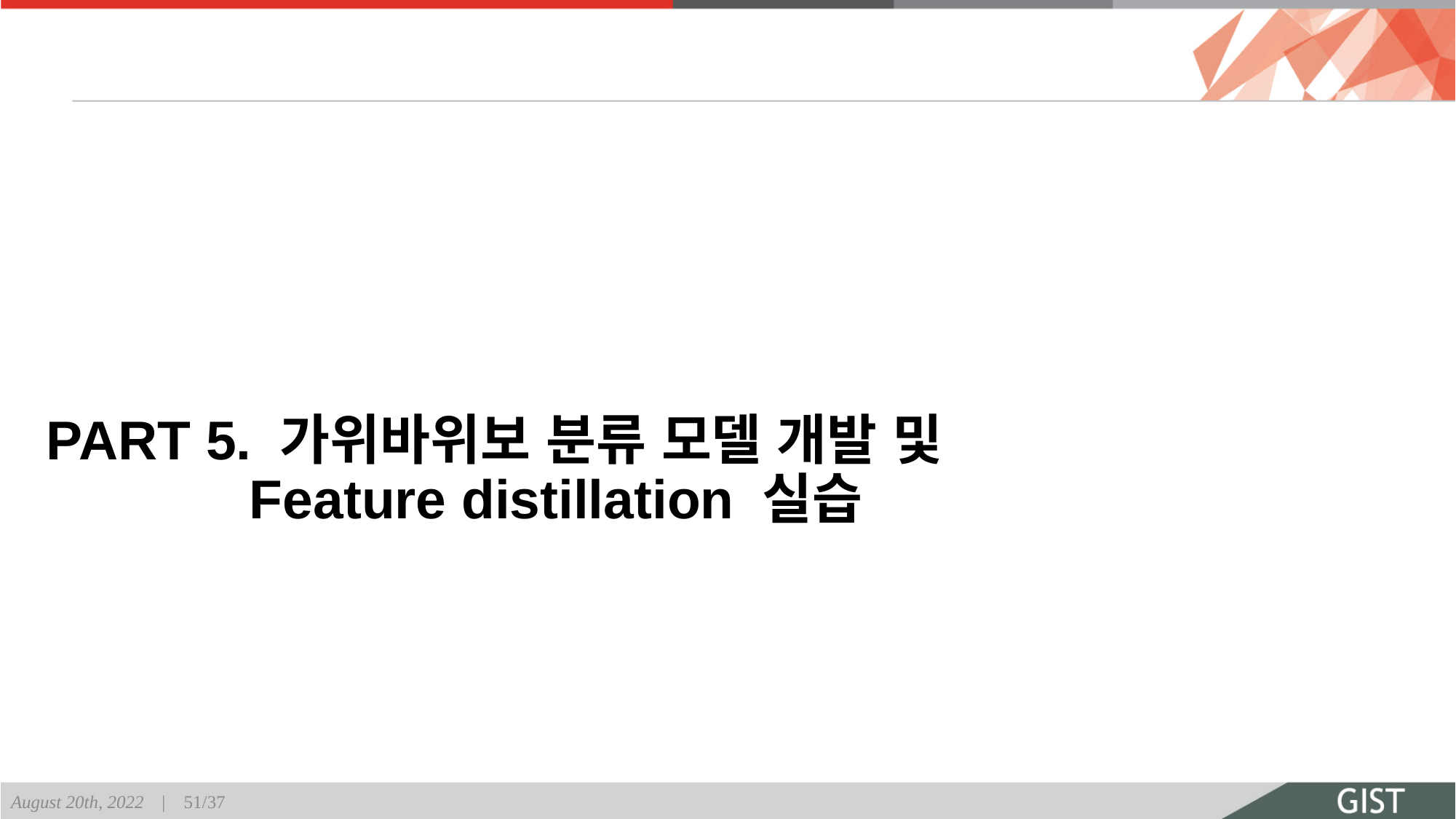

# PART 5. 가위바위보 분류 모델 개발 및 Feature distillation 실습
August 20th, 2022    |    51/37